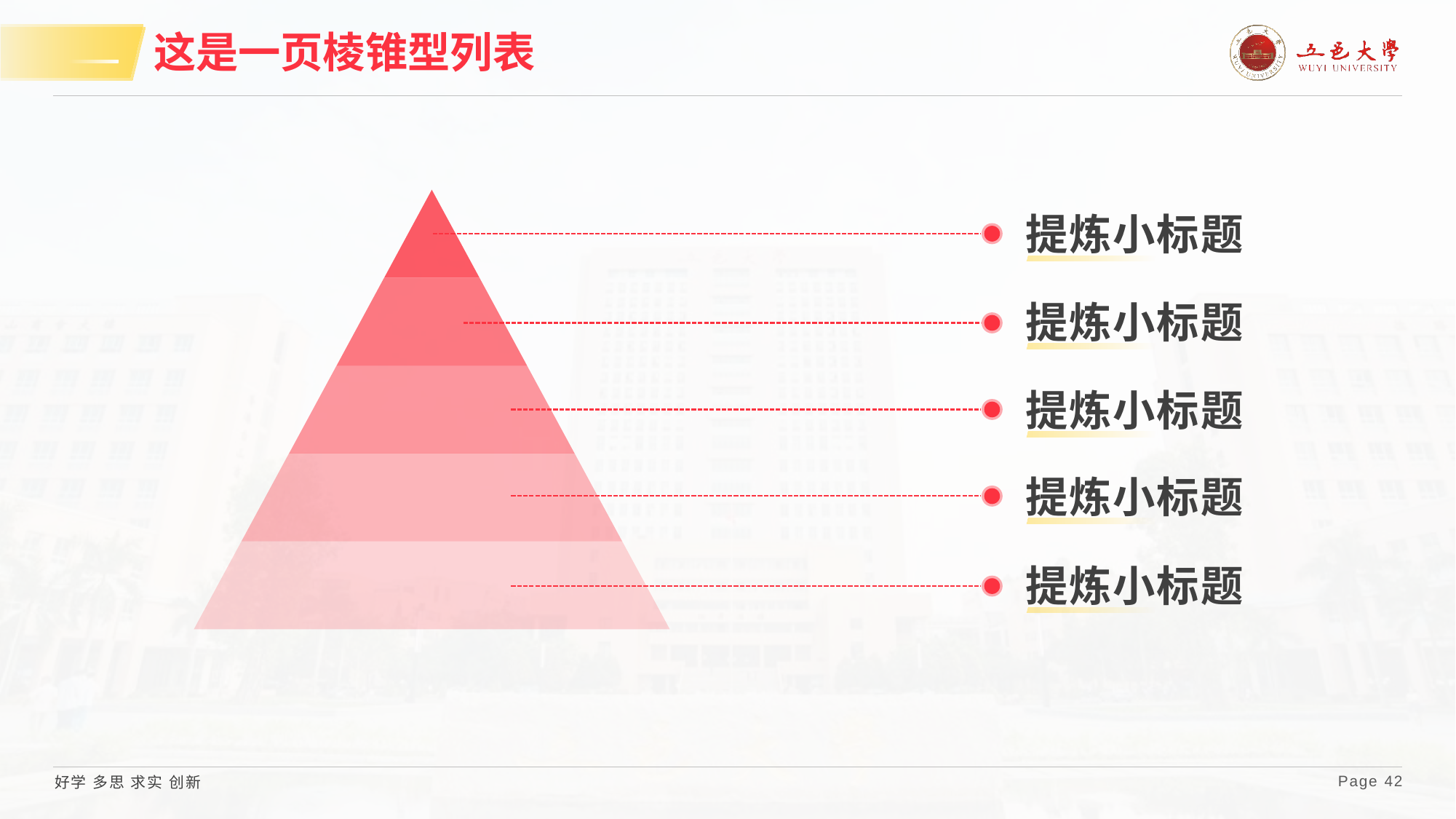

# 这是一页棱锥型列表

提炼小标题

提炼小标题

提炼小标题

提炼小标题

提炼小标题